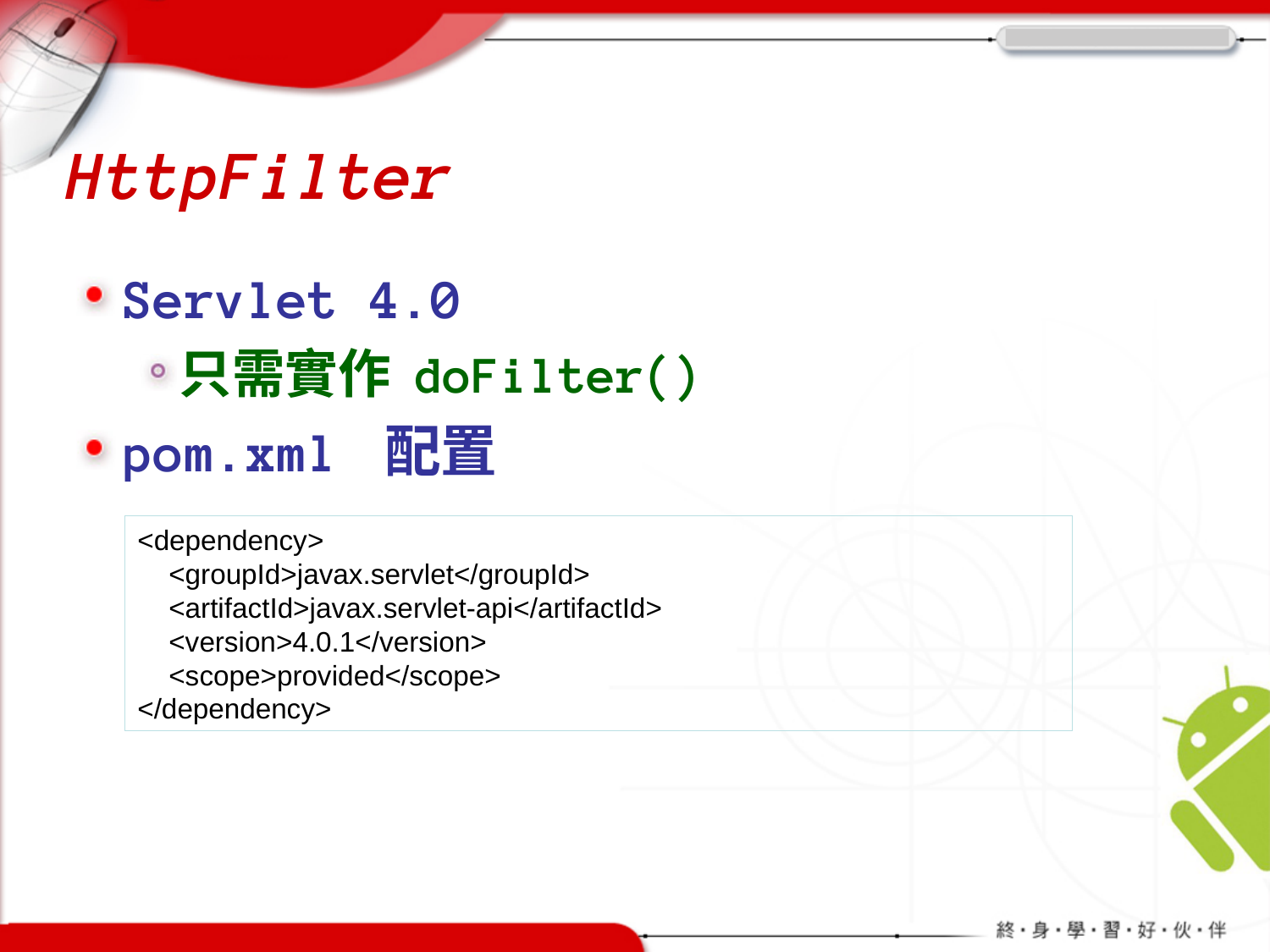

# HttpFilter
Servlet 4.0
只需實作 doFilter()
pom.xml 配置
<dependency>
    <groupId>javax.servlet</groupId>
    <artifactId>javax.servlet-api</artifactId>
    <version>4.0.1</version>
    <scope>provided</scope>
</dependency>